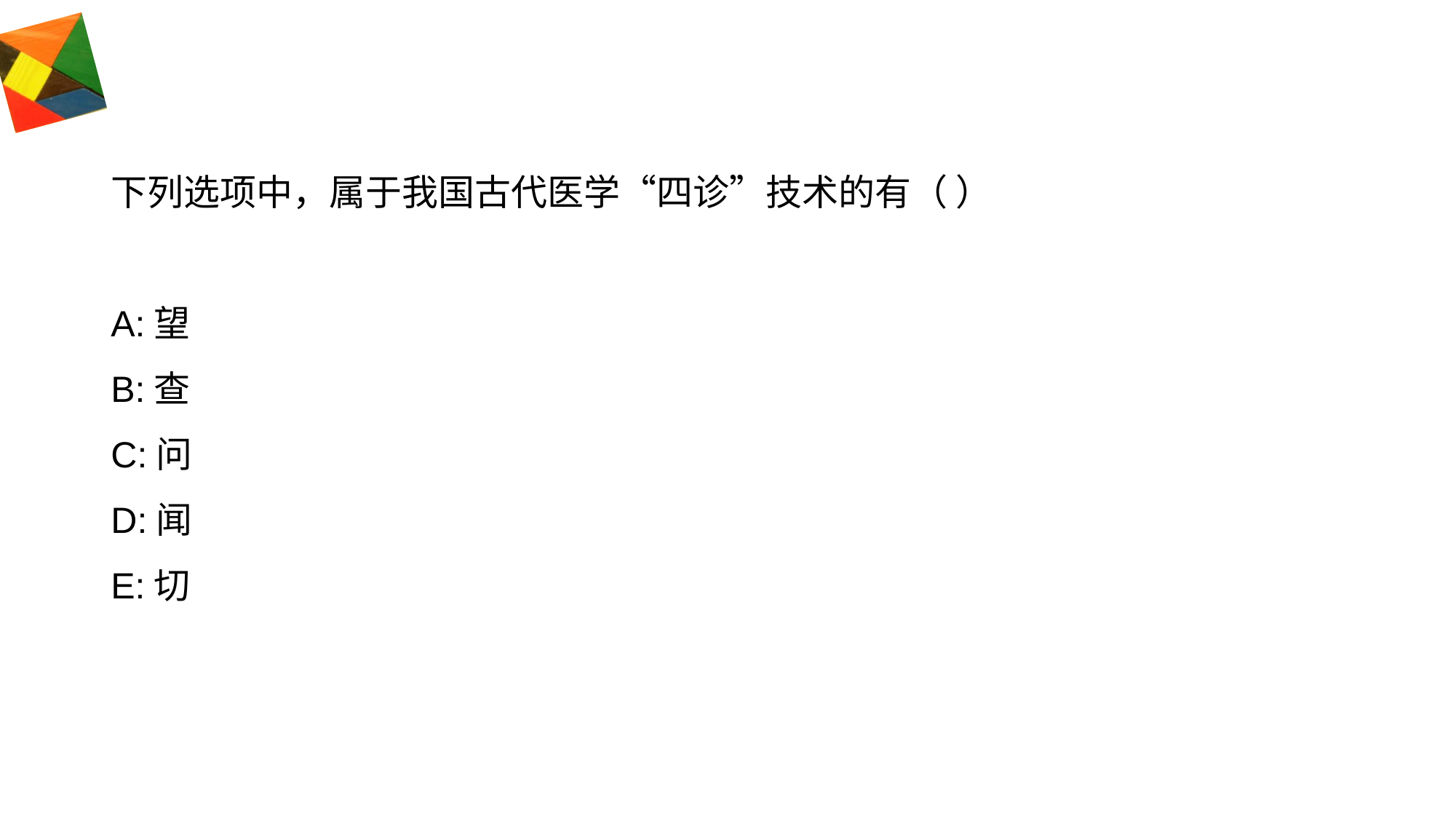

#
下列选项中，属于我国古代医学“四诊”技术的有（ ）

A:望
B:查
C:问
D:闻
E:切

156